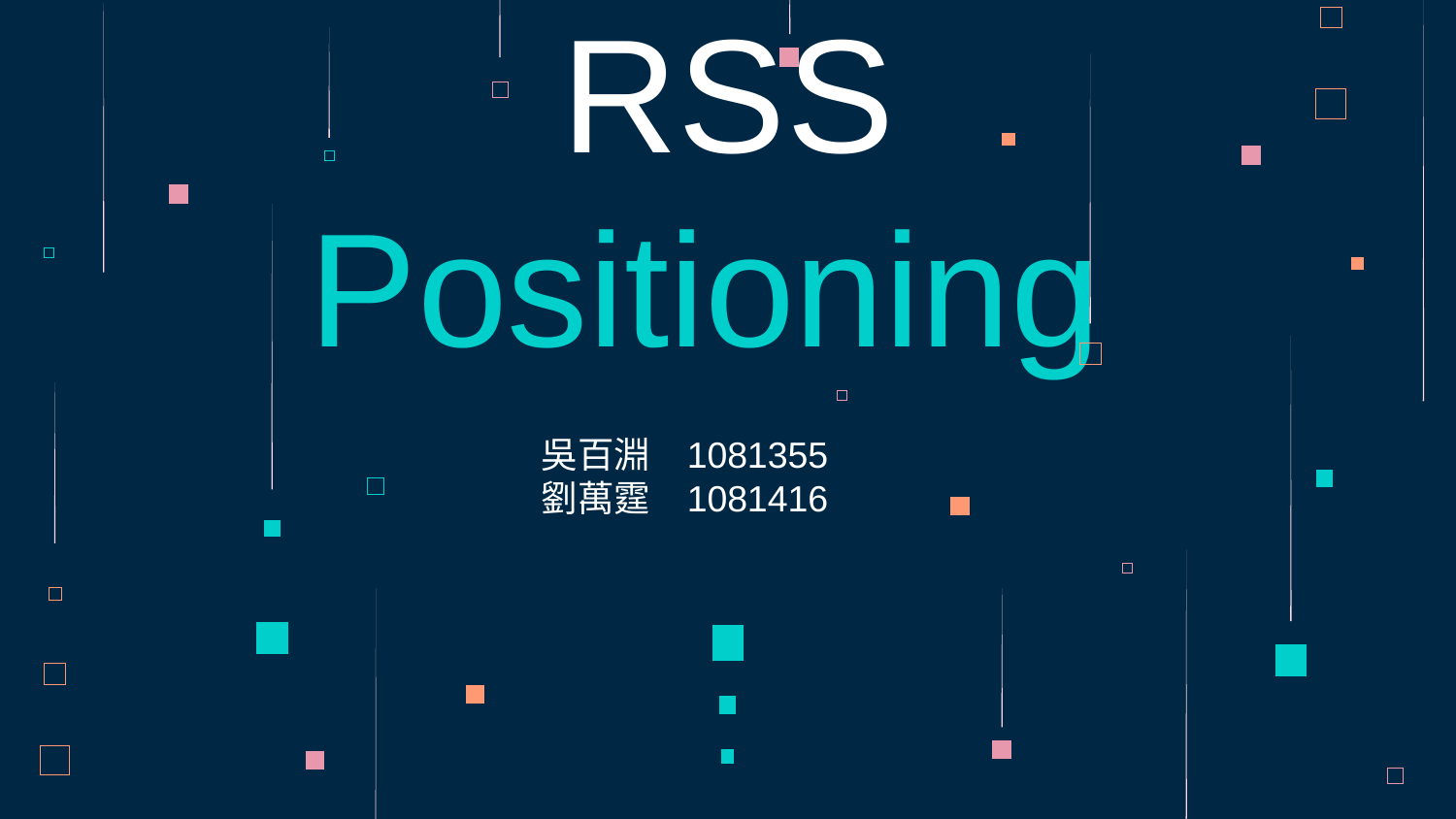

# RSS Positioning

吳百淵	1081355
劉萬霆	1081416